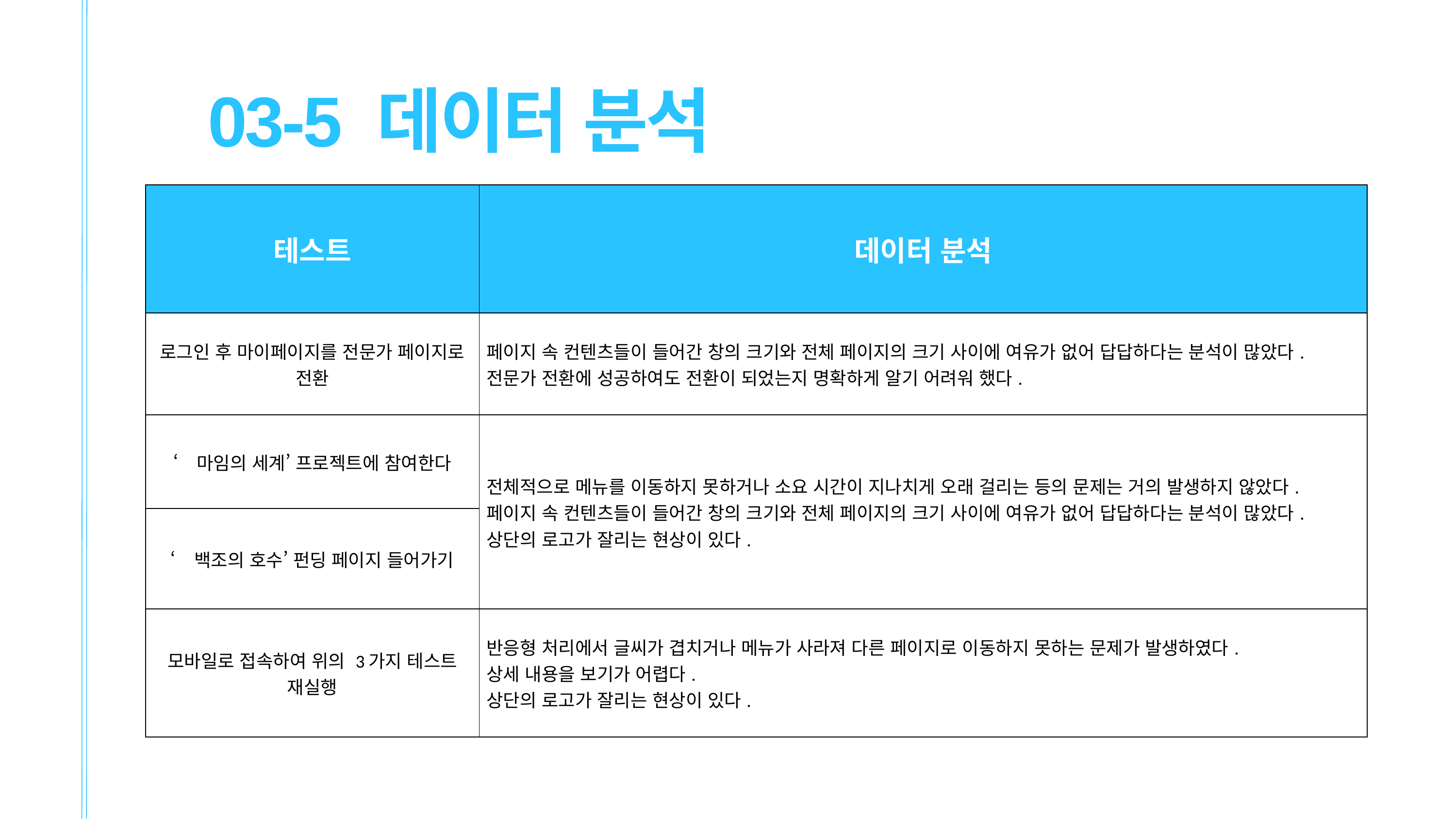

03-5 데이터 분석
| 테스트 | 데이터 분석 |
| --- | --- |
| 로그인 후 마이페이지를 전문가 페이지로 전환 | 페이지 속 컨텐츠들이 들어간 창의 크기와 전체 페이지의 크기 사이에 여유가 없어 답답하다는 분석이 많았다. 전문가 전환에 성공하여도 전환이 되었는지 명확하게 알기 어려워 했다. |
| ‘마임의 세계’ 프로젝트에 참여한다 | 전체적으로 메뉴를 이동하지 못하거나 소요 시간이 지나치게 오래 걸리는 등의 문제는 거의 발생하지 않았다. 페이지 속 컨텐츠들이 들어간 창의 크기와 전체 페이지의 크기 사이에 여유가 없어 답답하다는 분석이 많았다. 상단의 로고가 잘리는 현상이 있다. |
| ‘백조의 호수’ 펀딩 페이지 들어가기 |  |
| 모바일로 접속하여 위의 3가지 테스트 재실행 | 반응형 처리에서 글씨가 겹치거나 메뉴가 사라져 다른 페이지로 이동하지 못하는 문제가 발생하였다. 상세 내용을 보기가 어렵다. 상단의 로고가 잘리는 현상이 있다. |